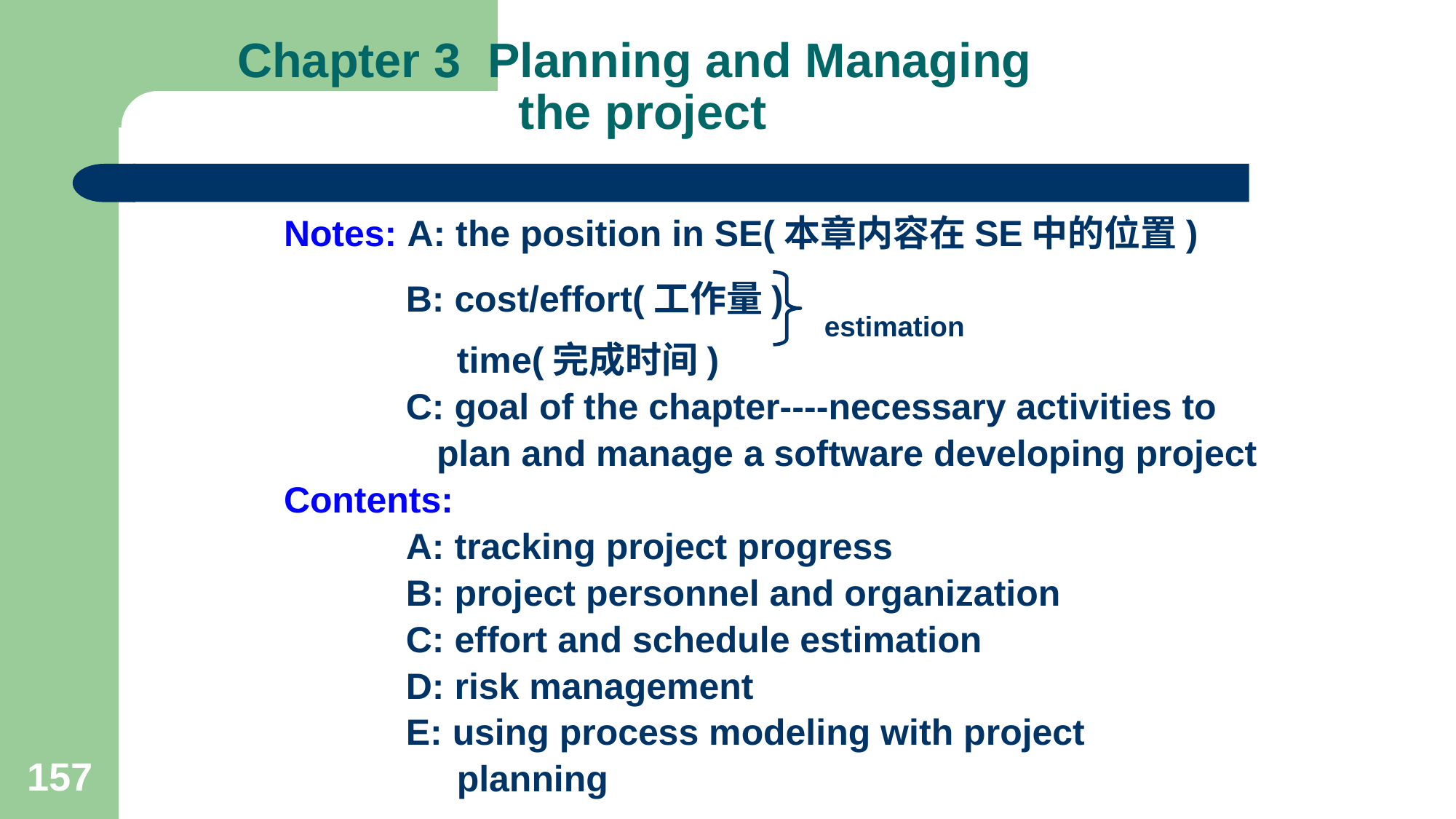

# Chapter 3  Planning and Managing the project
Notes: A: the position in SE(本章内容在SE中的位置)
            B: cost/effort(工作量)    estimation
                 time(完成时间)
            C: goal of the chapter----necessary activities to
               plan and manage a software developing project
Contents:
            A: tracking project progress
            B: project personnel and organization
            C: effort and schedule estimation
            D: risk management
            E: using process modeling with project
                 planning

157